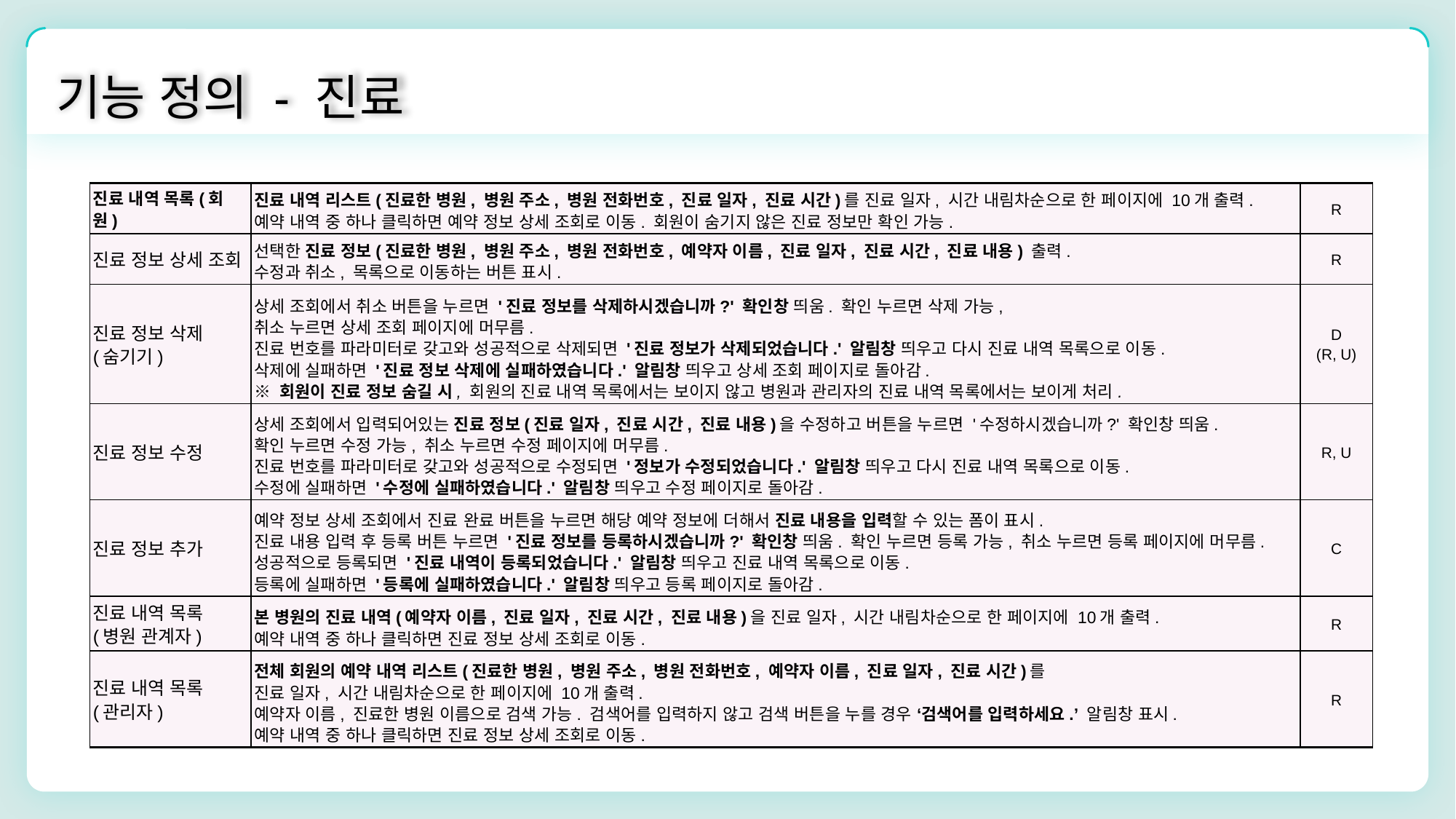

기능 정의 - 진료
| 진료 내역 목록(회원) | 진료 내역 리스트(진료한 병원, 병원 주소, 병원 전화번호, 진료 일자, 진료 시간)를 진료 일자, 시간 내림차순으로 한 페이지에 10개 출력. 예약 내역 중 하나 클릭하면 예약 정보 상세 조회로 이동. 회원이 숨기지 않은 진료 정보만 확인 가능. | R |
| --- | --- | --- |
| 진료 정보 상세 조회 | 선택한 진료 정보(진료한 병원, 병원 주소, 병원 전화번호, 예약자 이름, 진료 일자, 진료 시간, 진료 내용) 출력. 수정과 취소, 목록으로 이동하는 버튼 표시. | R |
| 진료 정보 삭제 (숨기기) | 상세 조회에서 취소 버튼을 누르면 '진료 정보를 삭제하시겠습니까?' 확인창 띄움. 확인 누르면 삭제 가능, 취소 누르면 상세 조회 페이지에 머무름. 진료 번호를 파라미터로 갖고와 성공적으로 삭제되면 '진료 정보가 삭제되었습니다.' 알림창 띄우고 다시 진료 내역 목록으로 이동. 삭제에 실패하면 '진료 정보 삭제에 실패하였습니다.' 알림창 띄우고 상세 조회 페이지로 돌아감. ※ 회원이 진료 정보 숨길 시, 회원의 진료 내역 목록에서는 보이지 않고 병원과 관리자의 진료 내역 목록에서는 보이게 처리. | D (R, U) |
| 진료 정보 수정 | 상세 조회에서 입력되어있는 진료 정보(진료 일자, 진료 시간, 진료 내용)을 수정하고 버튼을 누르면 '수정하시겠습니까?' 확인창 띄움. 확인 누르면 수정 가능, 취소 누르면 수정 페이지에 머무름. 진료 번호를 파라미터로 갖고와 성공적으로 수정되면 '정보가 수정되었습니다.' 알림창 띄우고 다시 진료 내역 목록으로 이동. 수정에 실패하면 '수정에 실패하였습니다.' 알림창 띄우고 수정 페이지로 돌아감. | R, U |
| 진료 정보 추가 | 예약 정보 상세 조회에서 진료 완료 버튼을 누르면 해당 예약 정보에 더해서 진료 내용을 입력할 수 있는 폼이 표시. 진료 내용 입력 후 등록 버튼 누르면 '진료 정보를 등록하시겠습니까?' 확인창 띄움. 확인 누르면 등록 가능, 취소 누르면 등록 페이지에 머무름. 성공적으로 등록되면 '진료 내역이 등록되었습니다.' 알림창 띄우고 진료 내역 목록으로 이동. 등록에 실패하면 '등록에 실패하였습니다.' 알림창 띄우고 등록 페이지로 돌아감. | C |
| 진료 내역 목록 (병원 관계자) | 본 병원의 진료 내역(예약자 이름, 진료 일자, 진료 시간, 진료 내용)을 진료 일자, 시간 내림차순으로 한 페이지에 10개 출력. 예약 내역 중 하나 클릭하면 진료 정보 상세 조회로 이동. | R |
| 진료 내역 목록 (관리자) | 전체 회원의 예약 내역 리스트(진료한 병원, 병원 주소, 병원 전화번호, 예약자 이름, 진료 일자, 진료 시간)를 진료 일자, 시간 내림차순으로 한 페이지에 10개 출력. 예약자 이름, 진료한 병원 이름으로 검색 가능. 검색어를 입력하지 않고 검색 버튼을 누를 경우 ‘검색어를 입력하세요.’ 알림창 표시. 예약 내역 중 하나 클릭하면 진료 정보 상세 조회로 이동. | R |